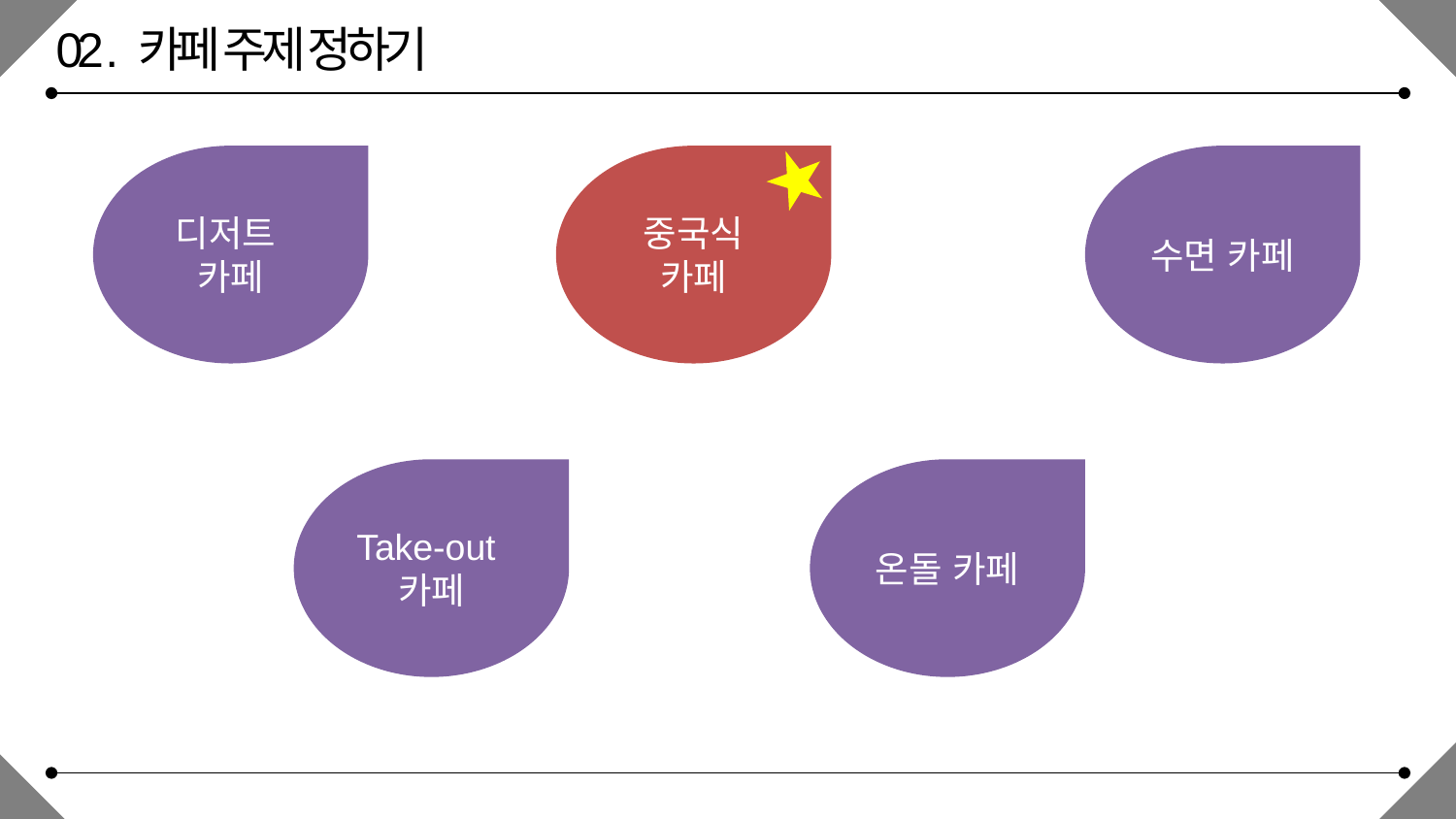

02 . 카페 주제 정하기
디저트
카페
수면 카페
중국식
카페

온돌 카페
Take-out
카페